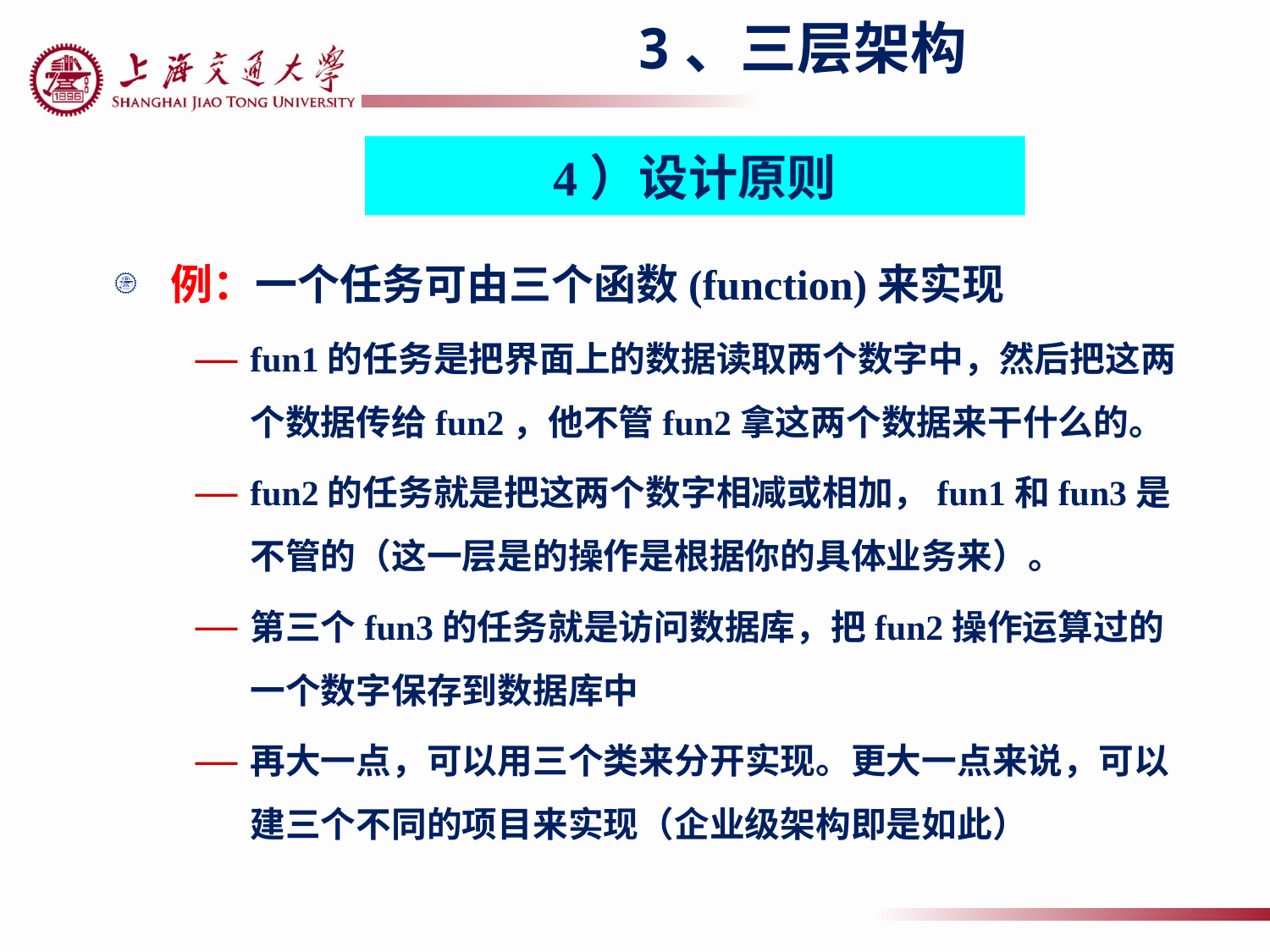

3、三层架构
4）设计原则
例：一个任务可由三个函数(function)来实现
fun1的任务是把界面上的数据读取两个数字中，然后把这两个数据传给fun2，他不管fun2拿这两个数据来干什么的。
fun2的任务就是把这两个数字相减或相加，fun1和fun3是不管的（这一层是的操作是根据你的具体业务来）。
第三个fun3的任务就是访问数据库，把fun2操作运算过的一个数字保存到数据库中
再大一点，可以用三个类来分开实现。更大一点来说，可以建三个不同的项目来实现（企业级架构即是如此）